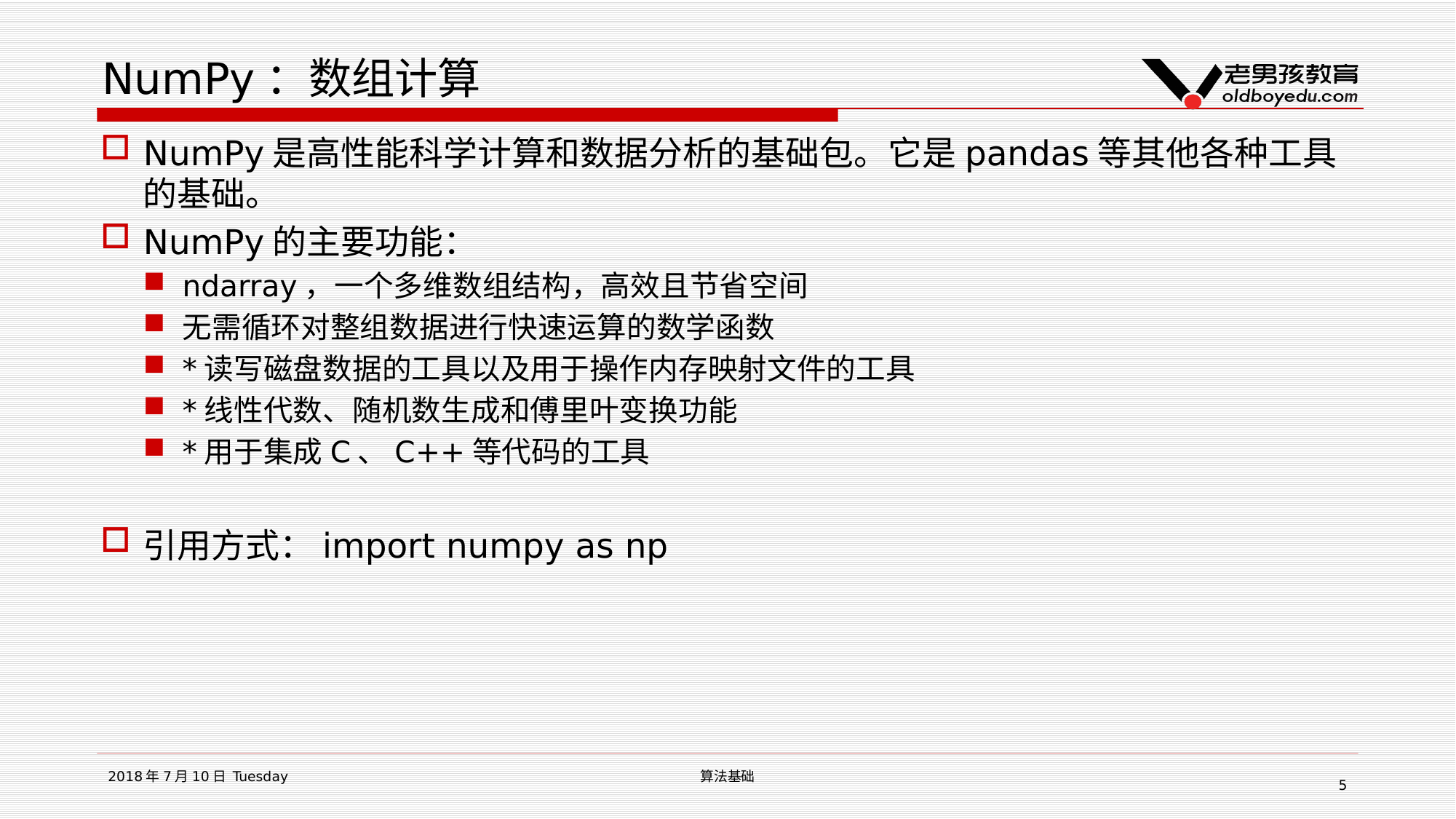

# NumPy：数组计算
NumPy是高性能科学计算和数据分析的基础包。它是pandas等其他各种工具的基础。
NumPy的主要功能：
ndarray，一个多维数组结构，高效且节省空间
无需循环对整组数据进行快速运算的数学函数
*读写磁盘数据的工具以及用于操作内存映射文件的工具
*线性代数、随机数生成和傅里叶变换功能
*用于集成C、C++等代码的工具

引用方式：import numpy as np
2018年7月10日 Tuesday
算法基础
5